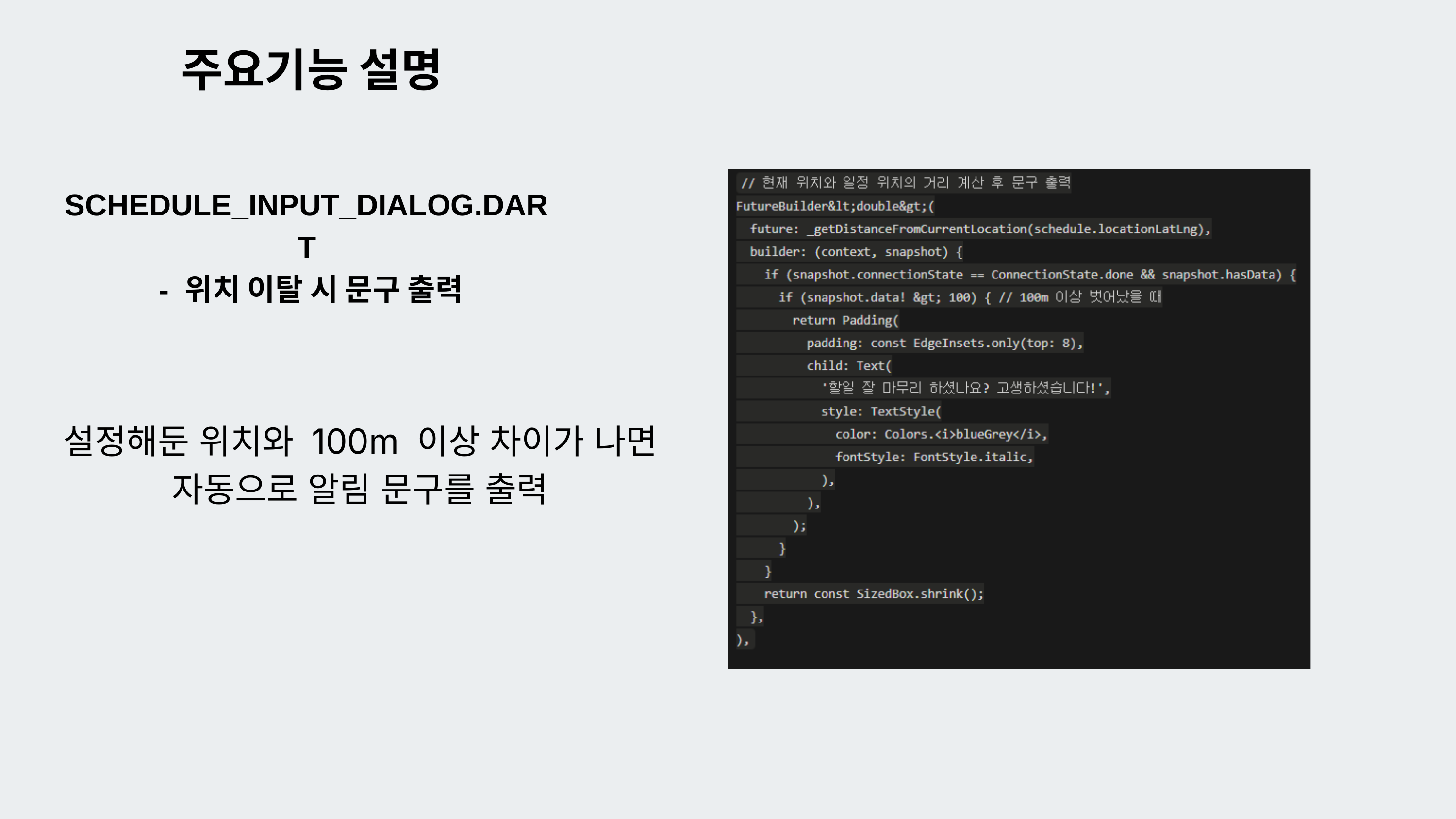

주요기능 설명

SCHEDULE_INPUT_DIALOG.DART
 - 위치 이탈 시 문구 출력
설정해둔 위치와 100m 이상 차이가 나면 자동으로 알림 문구를 출력